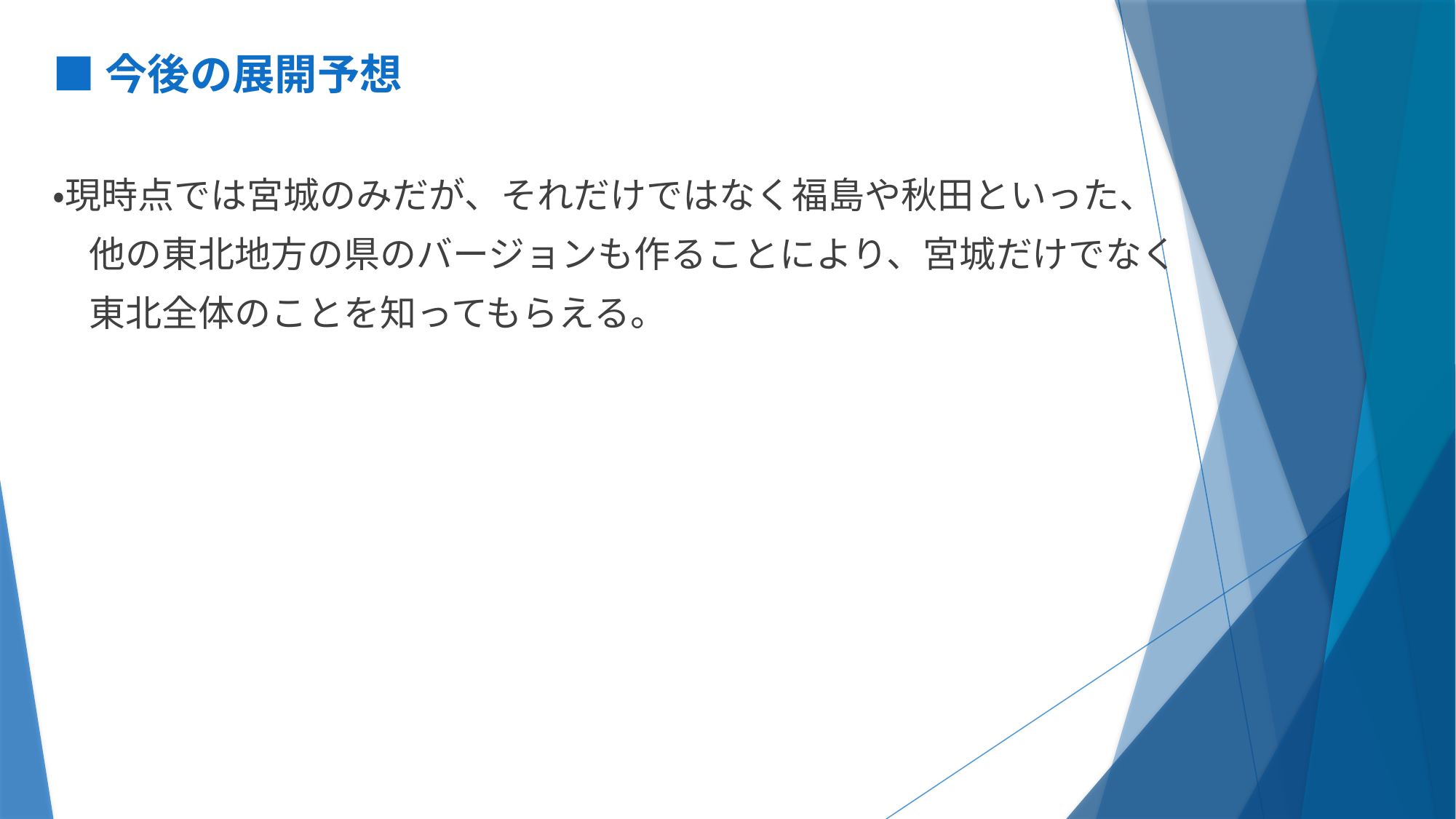

■今後の展開予想

・現時点では宮城のみだが、それだけではなく福島や秋田といった、
　他の東北地方の県のバージョンも作ることにより、宮城だけでなく
　東北全体のことを知ってもらえる。